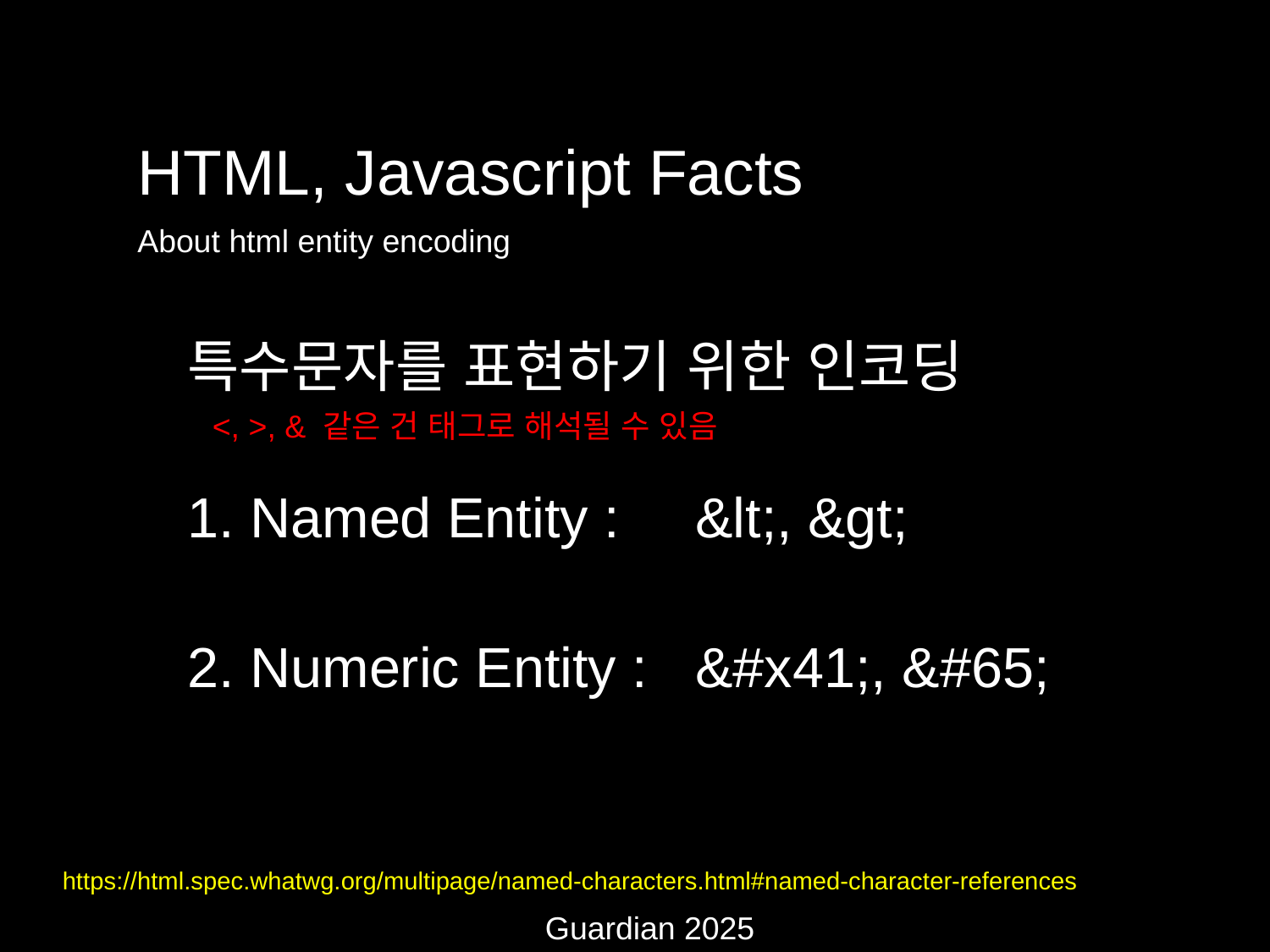

HTML, Javascript Facts
About html entity encoding
특수문자를 표현하기 위한 인코딩
<, >, & 같은 건 태그로 해석될 수 있음
1. Named Entity : 	&lt;, &gt;
2. Numeric Entity :	&#x41;, &#65;
https://html.spec.whatwg.org/multipage/named-characters.html#named-character-references